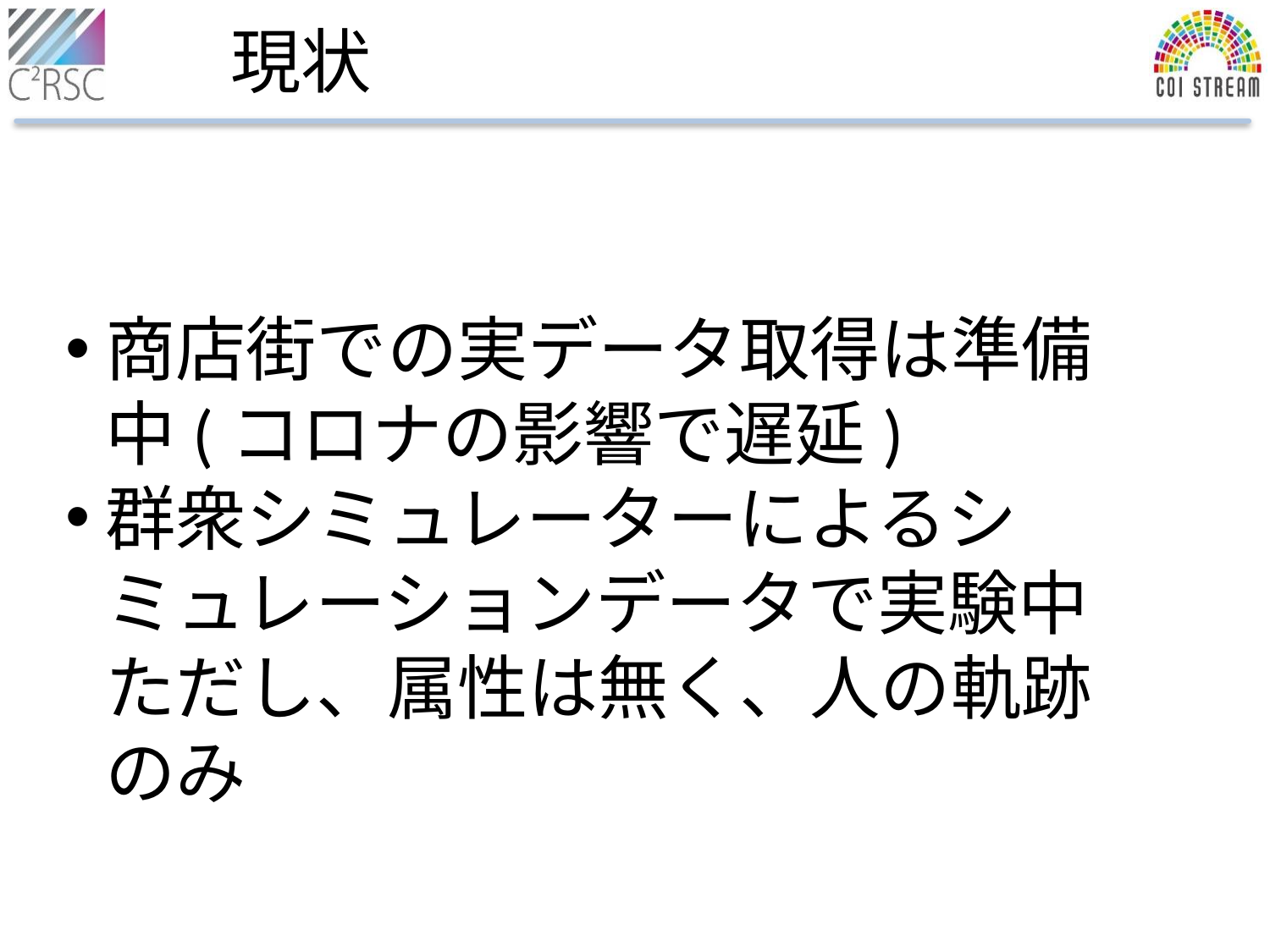

現状
商店街での実データ取得は準備中(コロナの影響で遅延)
群衆シミュレーターによるシミュレーションデータで実験中
ただし、属性は無く、人の軌跡のみ